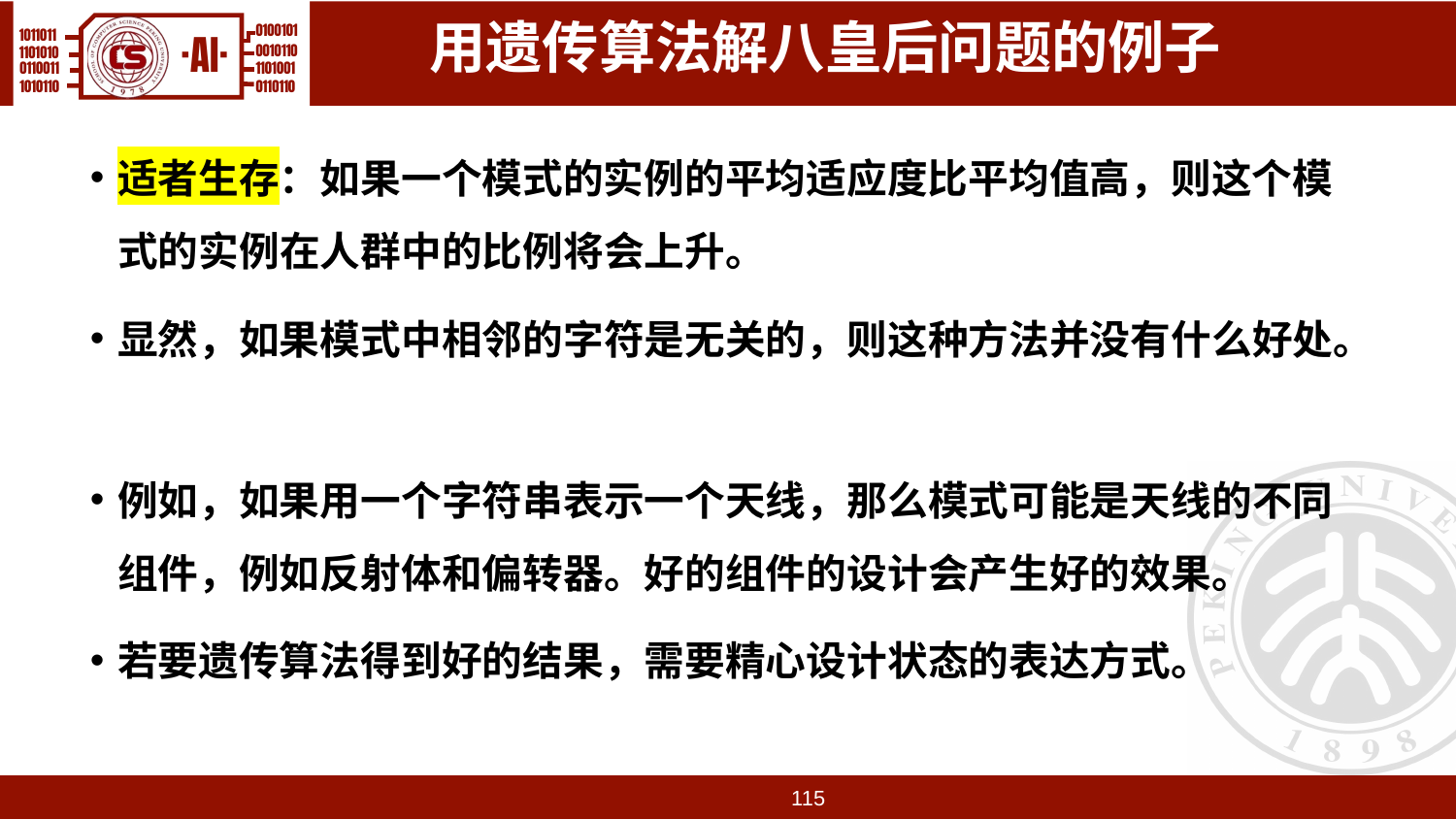

# 用遗传算法解八皇后问题的例子
适者生存：如果一个模式的实例的平均适应度比平均值高，则这个模式的实例在人群中的比例将会上升。
显然，如果模式中相邻的字符是无关的，则这种方法并没有什么好处。
例如，如果用一个字符串表示一个天线，那么模式可能是天线的不同组件，例如反射体和偏转器。好的组件的设计会产生好的效果。
若要遗传算法得到好的结果，需要精心设计状态的表达方式。

115